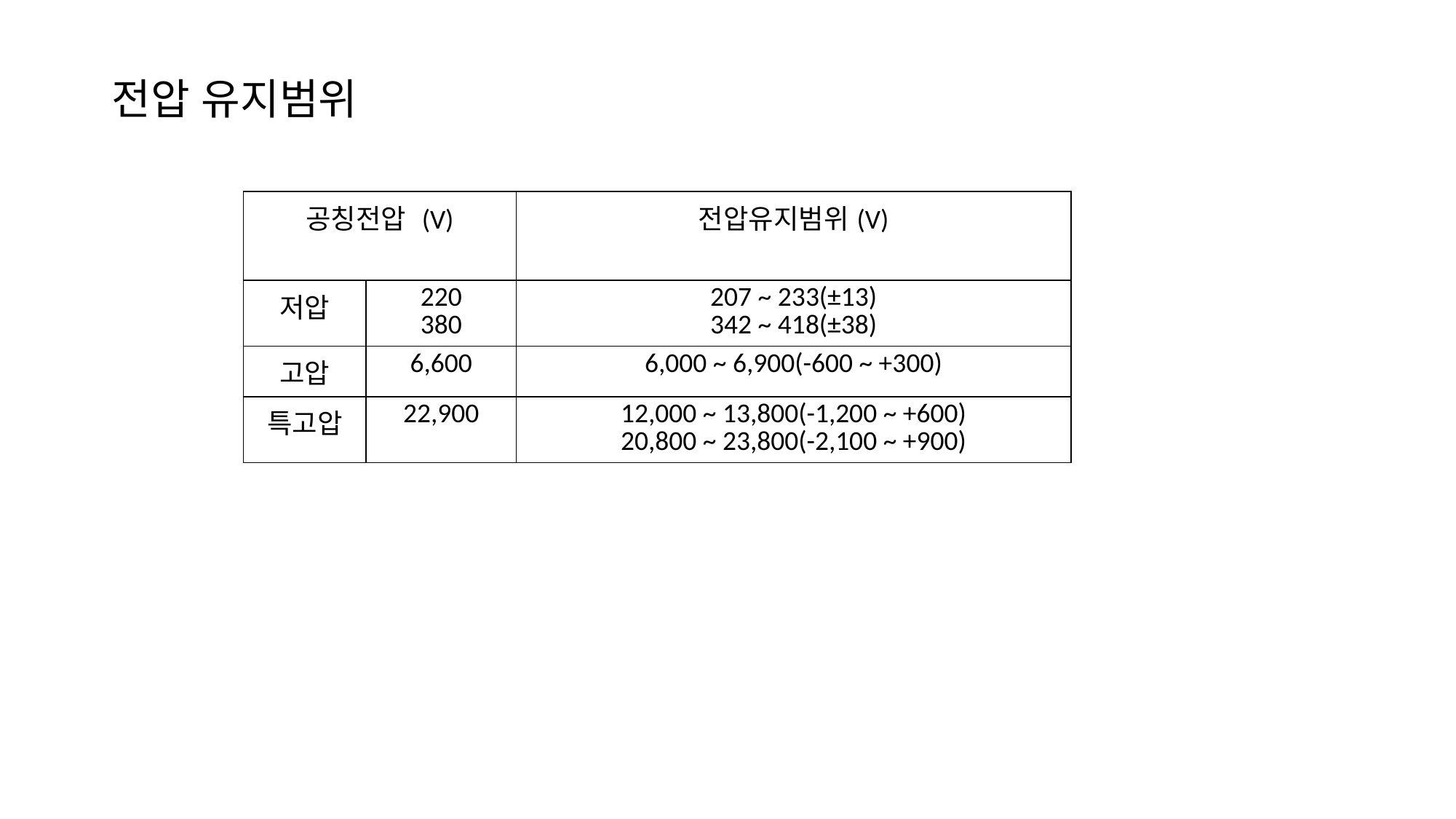

# 전압 유지범위
| 공칭전압 (V) |  | 전압유지범위(V) |
| --- | --- | --- |
| 저압 | 220 380 | 207 ~ 233(±13) 342 ~ 418(±38) |
| 고압 | 6,600 | 6,000 ~ 6,900(-600 ~ +300) |
| 특고압 | 22,900 | 12,000 ~ 13,800(-1,200 ~ +600) 20,800 ~ 23,800(-2,100 ~ +900) |